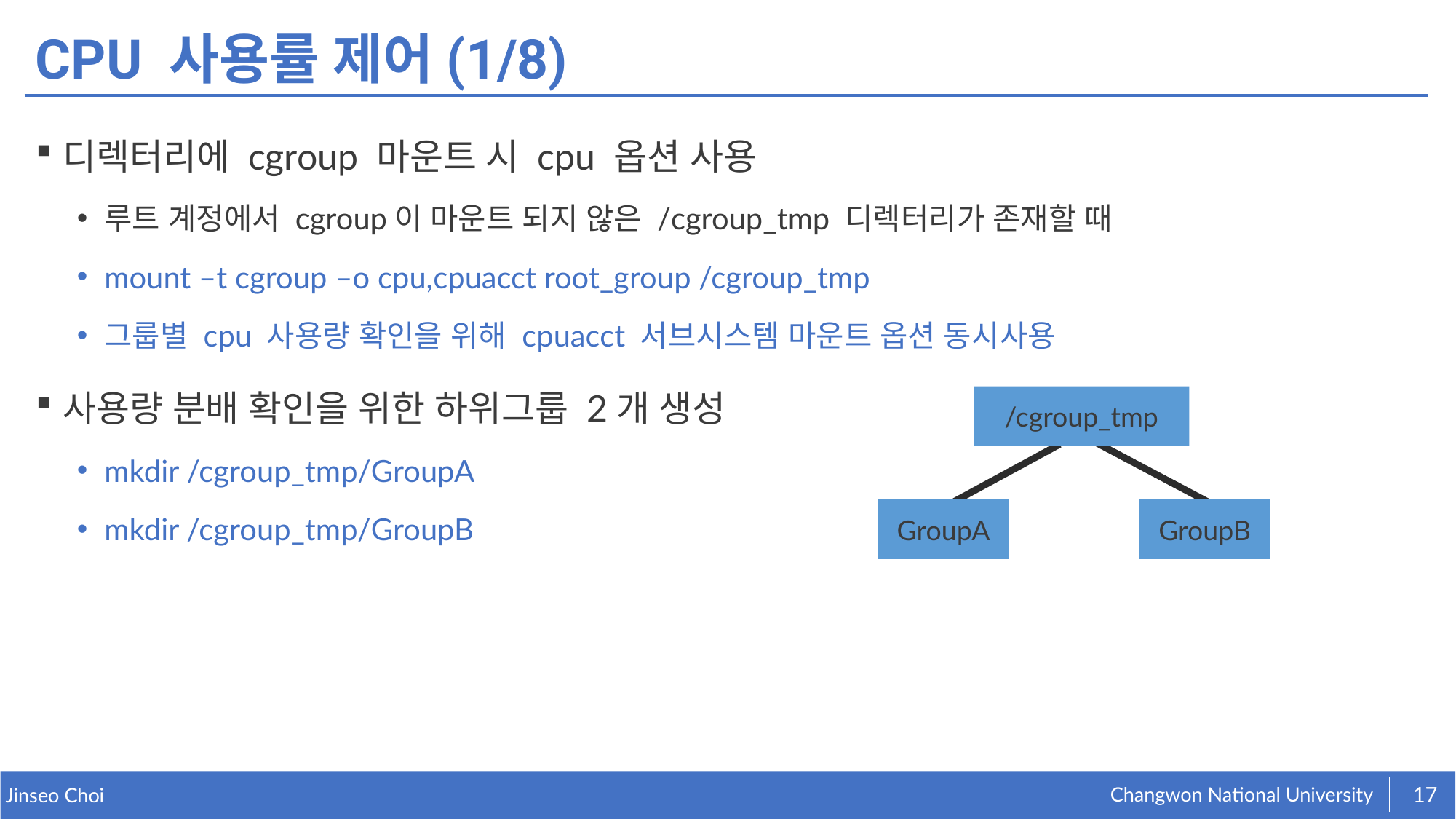

# CPU 사용률 제어(1/8)
디렉터리에 cgroup 마운트 시 cpu 옵션 사용
루트 계정에서 cgroup이 마운트 되지 않은 /cgroup_tmp 디렉터리가 존재할 때
mount –t cgroup –o cpu,cpuacct root_group /cgroup_tmp
그룹별 cpu 사용량 확인을 위해 cpuacct 서브시스템 마운트 옵션 동시사용
사용량 분배 확인을 위한 하위그룹 2개 생성
mkdir /cgroup_tmp/GroupA
mkdir /cgroup_tmp/GroupB

/cgroup_tmp
GroupA
GroupB
17